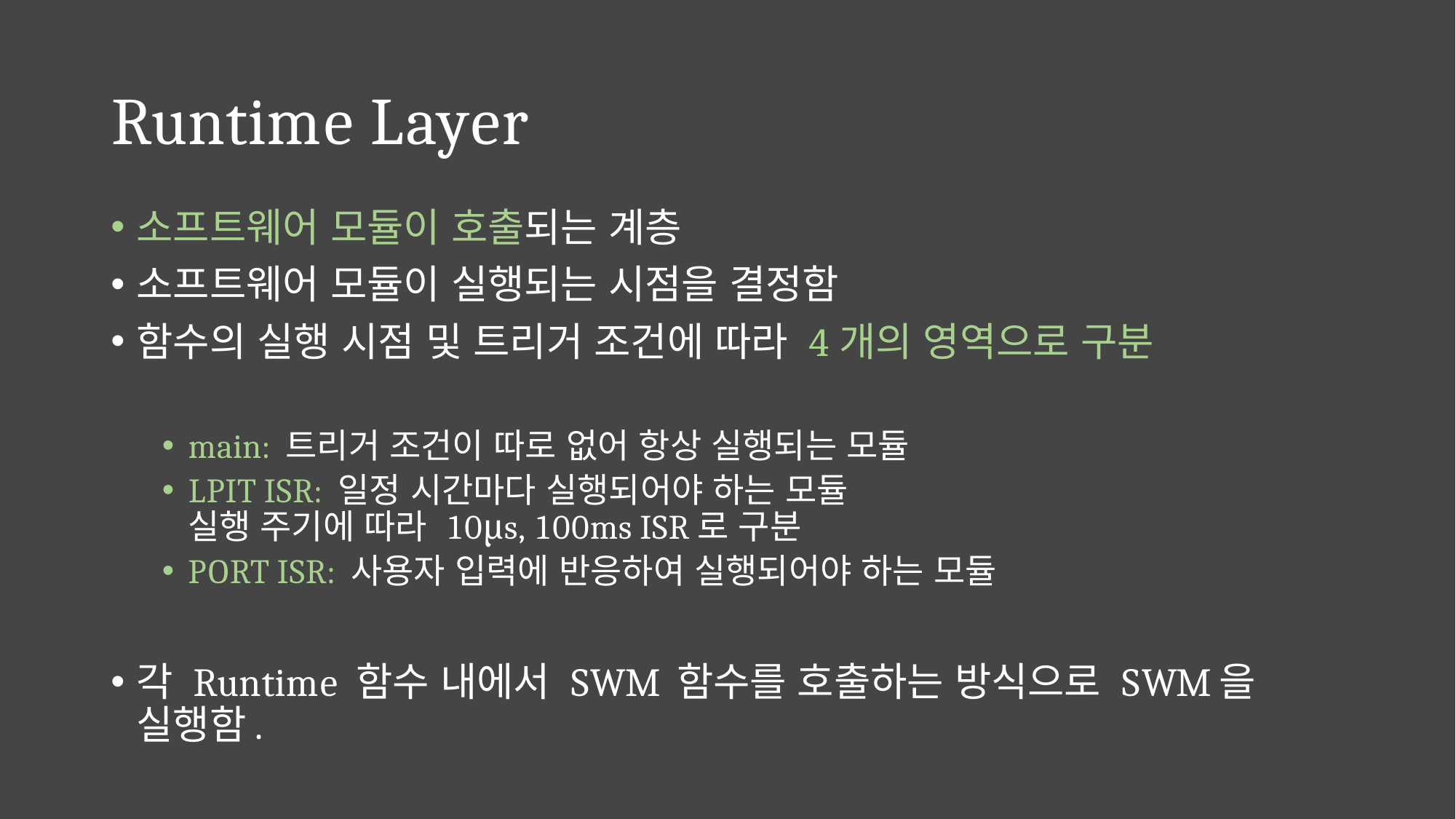

# Runtime Layer
소프트웨어 모듈이 호출되는 계층
소프트웨어 모듈이 실행되는 시점을 결정함
함수의 실행 시점 및 트리거 조건에 따라 4개의 영역으로 구분

main: 트리거 조건이 따로 없어 항상 실행되는 모듈
LPIT ISR: 일정 시간마다 실행되어야 하는 모듈
실행 주기에 따라 10μs, 100ms ISR로 구분
PORT ISR: 사용자 입력에 반응하여 실행되어야 하는 모듈

각 Runtime 함수 내에서 SWM 함수를 호출하는 방식으로 SWM을 실행함.